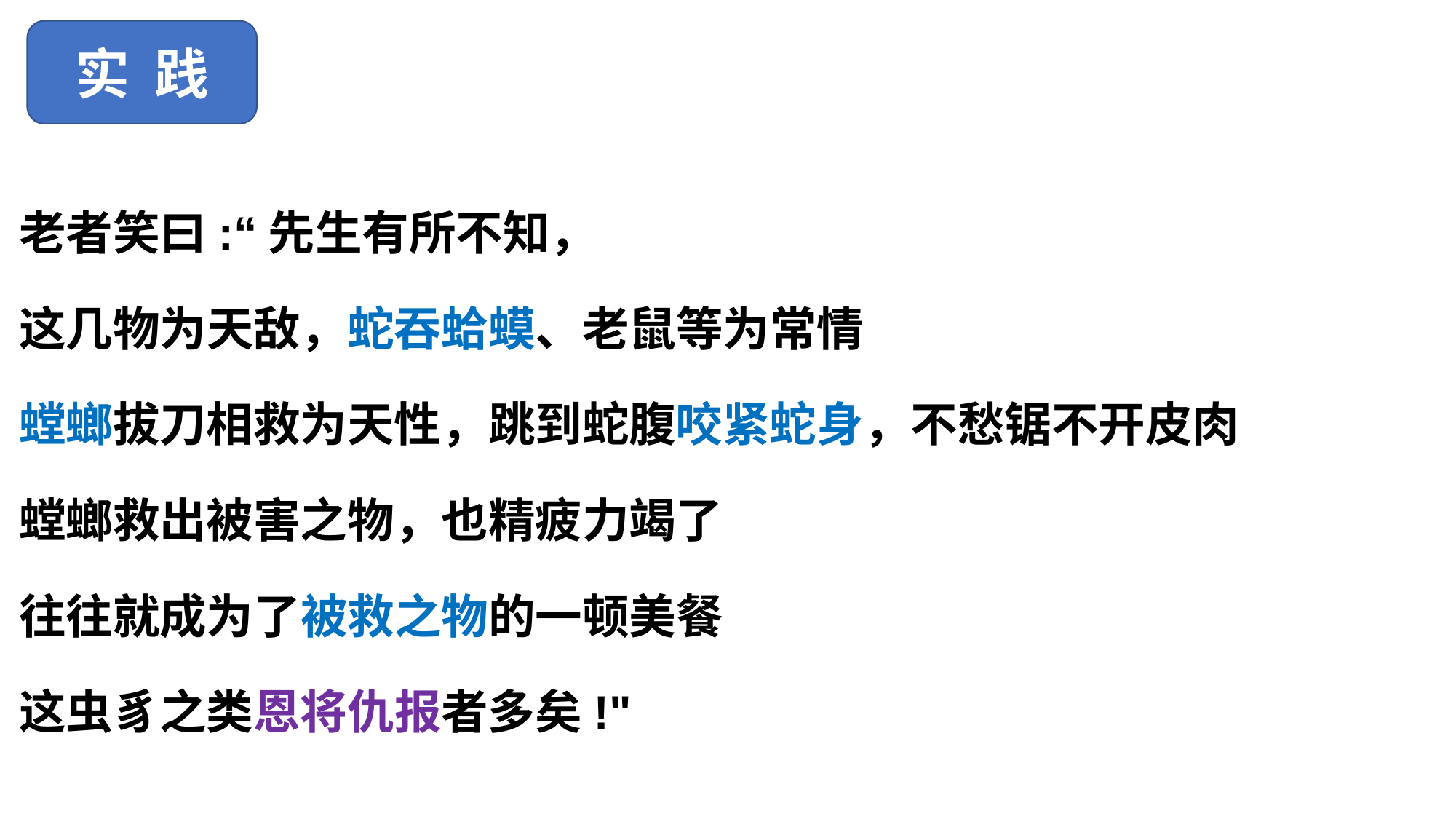

实  践
老者笑曰:“先生有所不知，
这几物为天敌，蛇吞蛤蟆、老鼠等为常情
螳螂拔刀相救为天性，跳到蛇腹咬紧蛇身，不愁锯不开皮肉
螳螂救出被害之物，也精疲力竭了
往往就成为了被救之物的一顿美餐
这虫豸之类恩将仇报者多矣!"